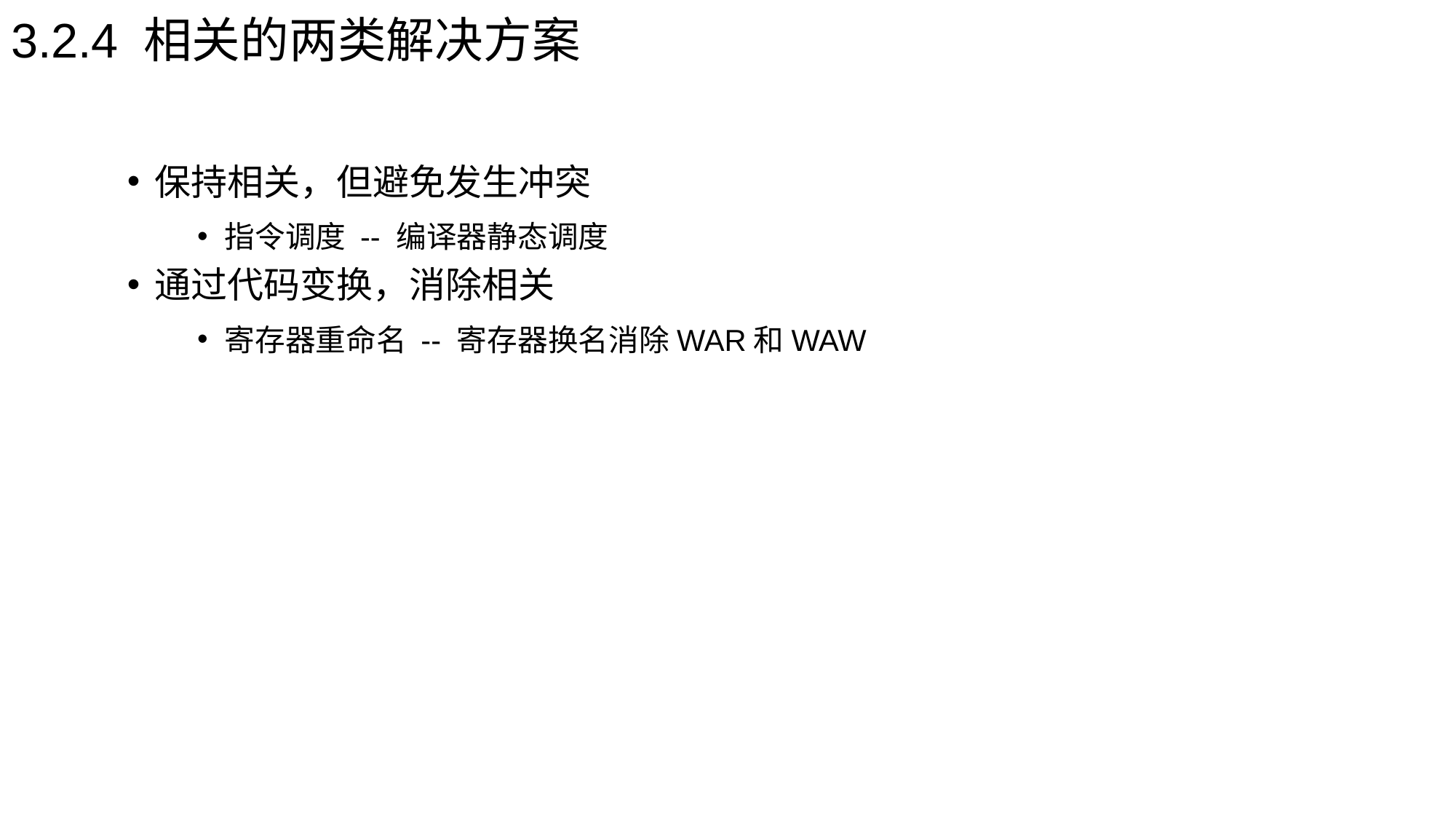

3.2.4 相关的两类解决方案
保持相关，但避免发生冲突
指令调度 -- 编译器静态调度
通过代码变换，消除相关
寄存器重命名 -- 寄存器换名消除WAR和WAW